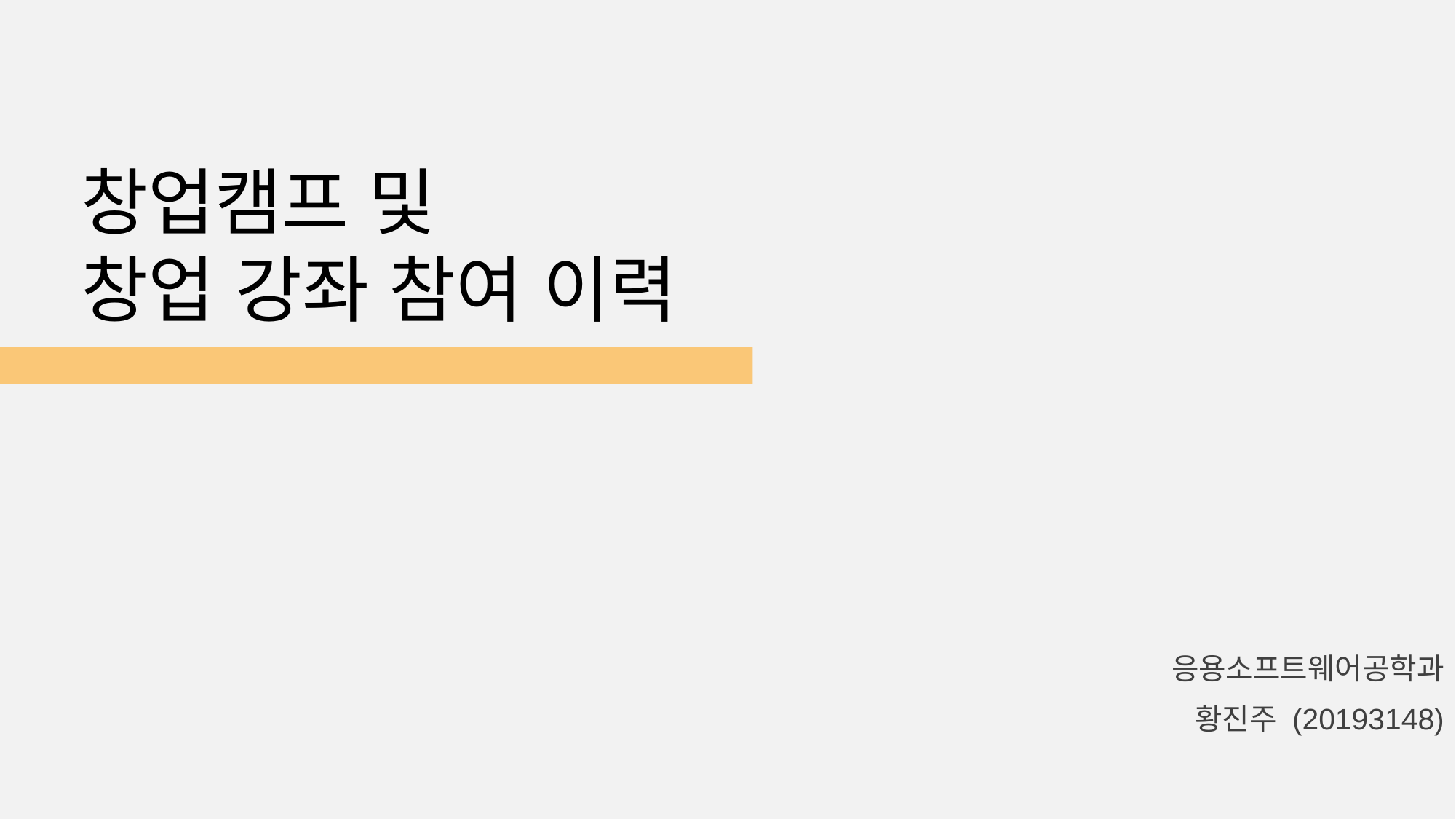

창업캠프 및
창업 강좌 참여 이력

응용소프트웨어공학과
황진주 (20193148)